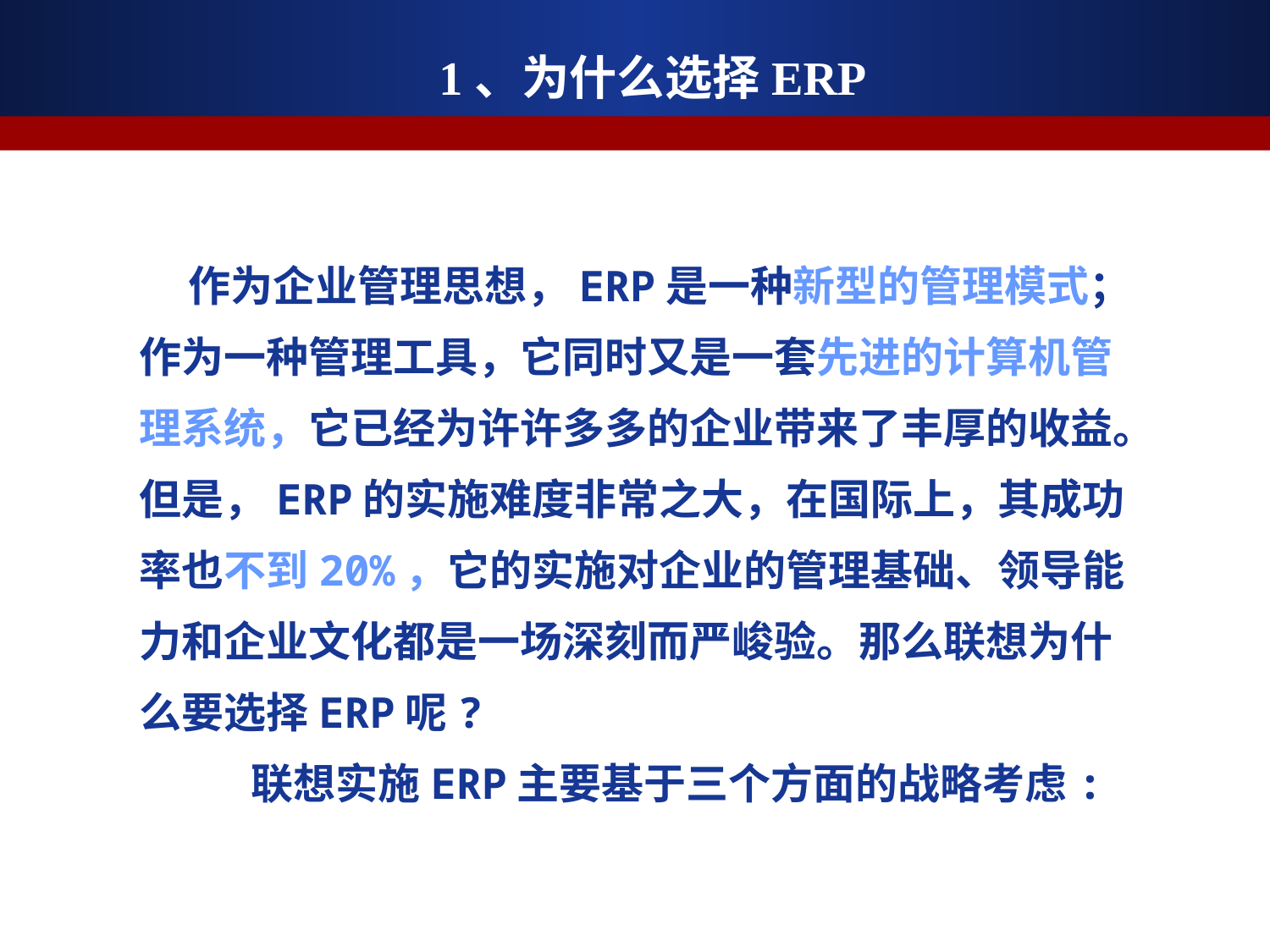

# 1、为什么选择ERP
     作为企业管理思想，ERP是一种新型的管理模式；作为一种管理工具，它同时又是一套先进的计算机管理系统，它已经为许许多多的企业带来了丰厚的收益。但是，ERP的实施难度非常之大，在国际上，其成功率也不到20%，它的实施对企业的管理基础、领导能力和企业文化都是一场深刻而严峻验。那么联想为什么要选择ERP呢?
    联想实施ERP主要基于三个方面的战略考虑: